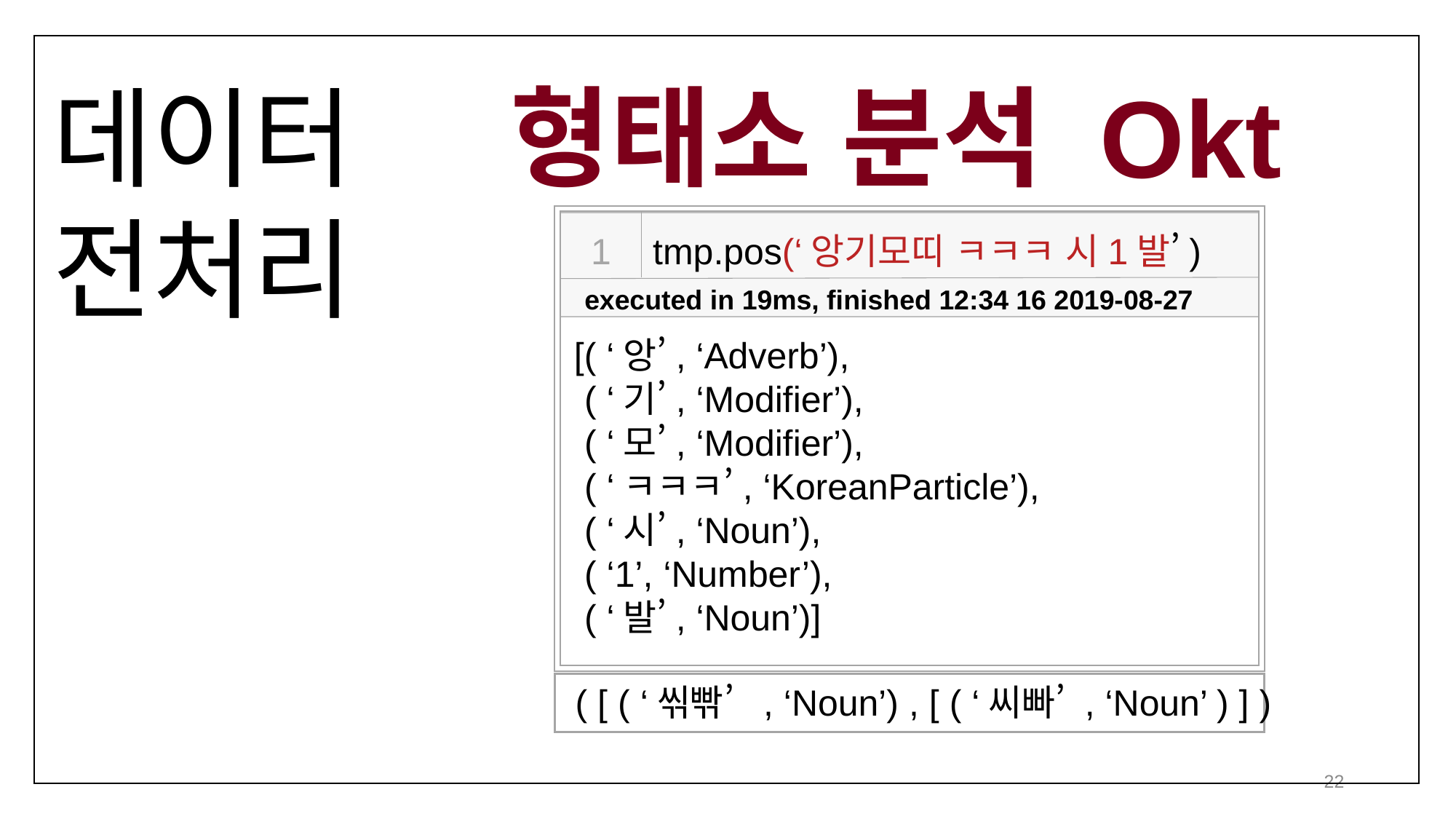

형태소 분석 Okt
데이터
전처리

1
tmp.pos(‘앙기모띠 ㅋㅋㅋ 시1발’)
executed in 19ms, finished 12:34 16 2019-08-27
[( ‘앙’, ‘Adverb’),
 ( ‘기’, ‘Modifier’),
 ( ‘모’, ‘Modifier’),
 ( ‘ㅋㅋㅋ’, ‘KoreanParticle’),
 ( ‘시’, ‘Noun’),
 ( ‘1’, ‘Number’),
 ( ‘발’, ‘Noun’)]

( [ ( ‘씪빢’  , ‘Noun’) , [ ( ‘씨빠’ , ‘Noun’ ) ] )
22